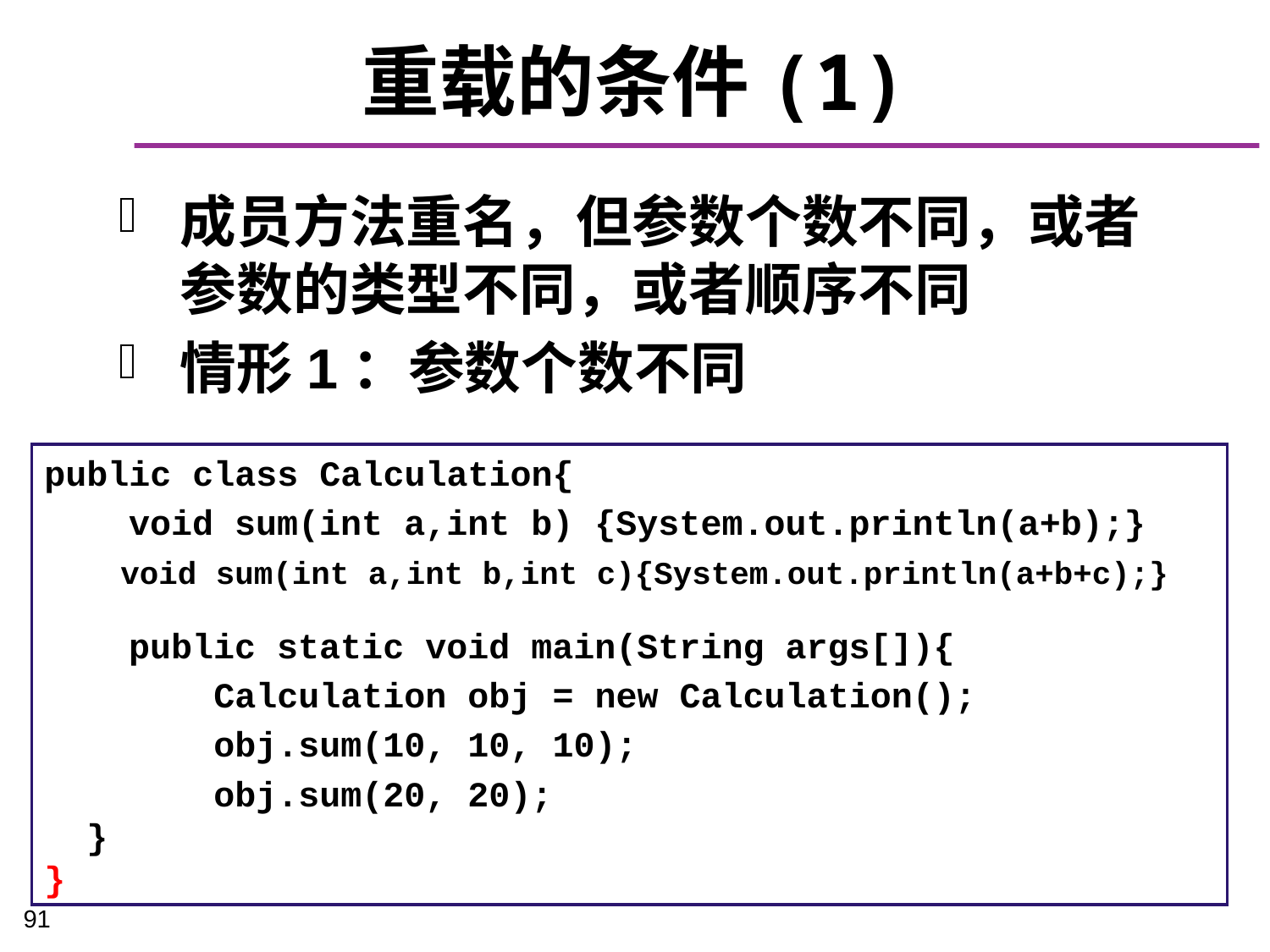

# 重载的条件(1)
成员方法重名，但参数个数不同，或者参数的类型不同，或者顺序不同
情形1：参数个数不同
public class Calculation{
    void sum(int a,int b) {System.out.println(a+b);}
    void sum(int a,int b,int c){System.out.println(a+b+c);}
    public static void main(String args[]){
        Calculation obj = new Calculation();
        obj.sum(10, 10, 10);
        obj.sum(20, 20);
  }
}
91